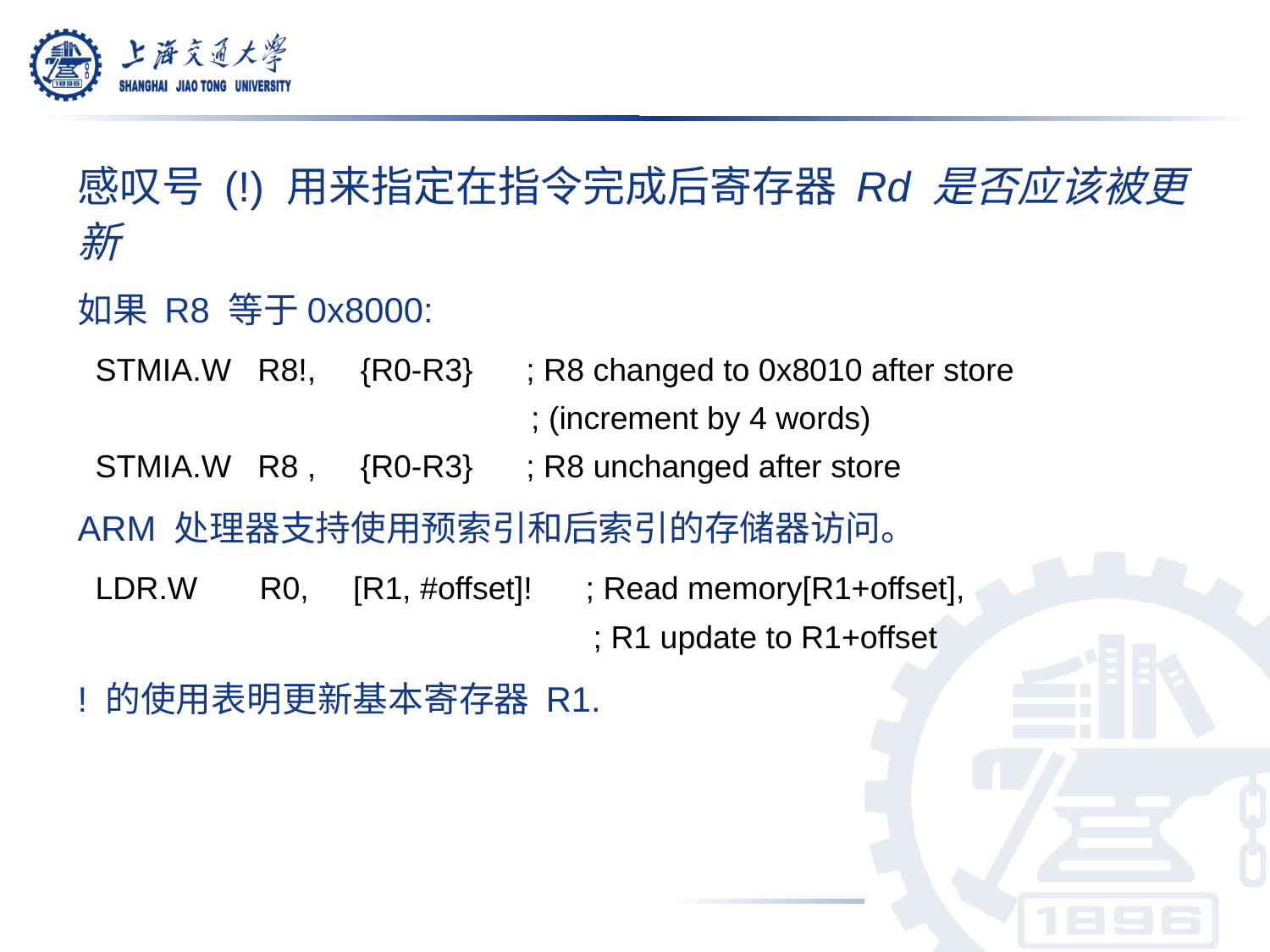

感叹号 (!) 用来指定在指令完成后寄存器 Rd 是否应该被更新
如果 R8 等于0x8000:
  STMIA.W   R8!,     {R0-R3}      ; R8 changed to 0x8010 after store
                                                   ; (increment by 4 words)
  STMIA.W   R8 ,     {R0-R3}      ; R8 unchanged after store
ARM 处理器支持使用预索引和后索引的存储器访问。
  LDR.W       R0,     [R1, #offset]!      ; Read memory[R1+offset],
                                                          ; R1 update to R1+offset
! 的使用表明更新基本寄存器 R1.